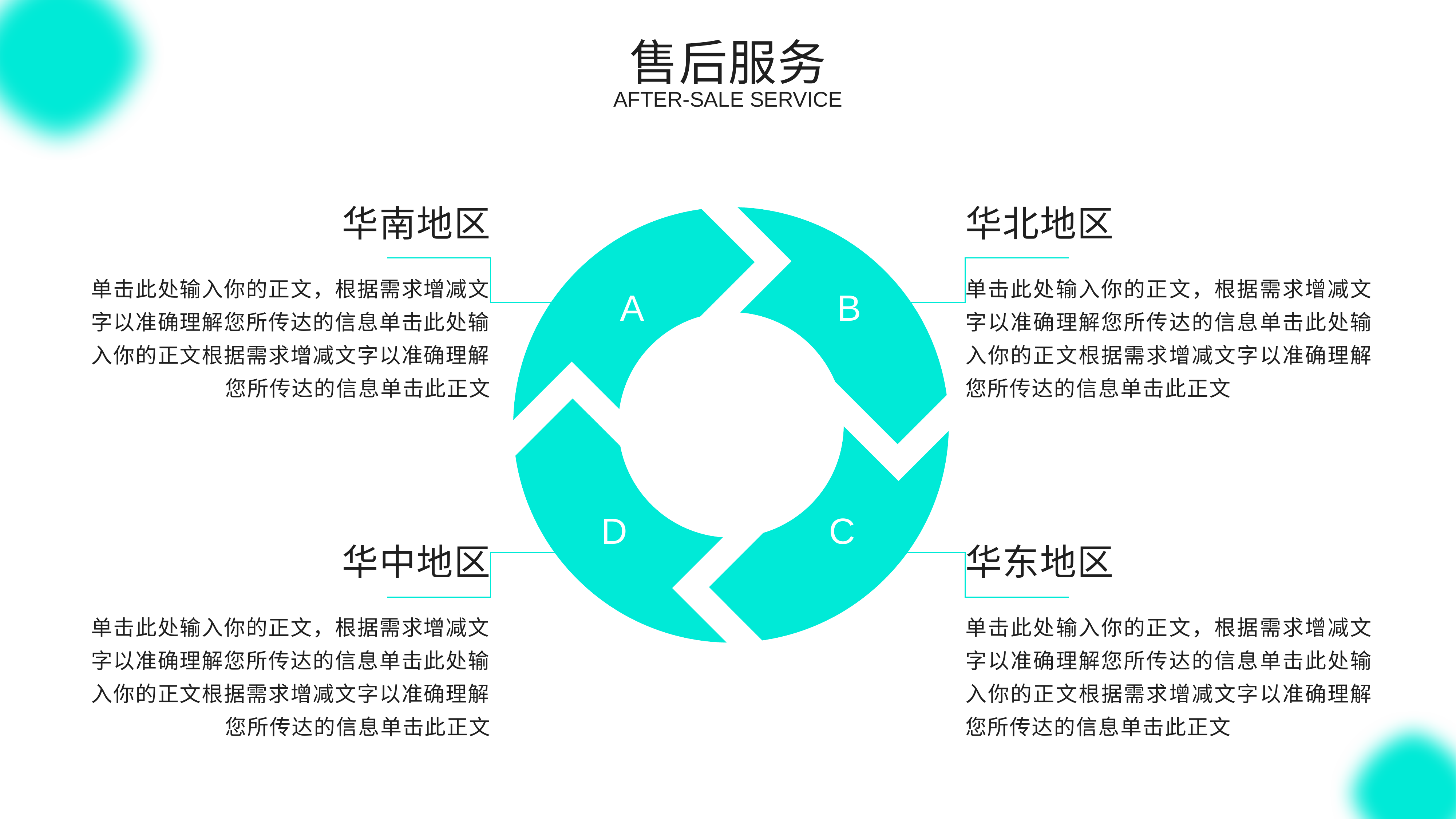

01
# 售后服务
Company Introduction
after-sale service
华南地区
单击此处输入你的正文，根据需求增减文字以准确理解您所传达的信息单击此处输入你的正文根据需求增减文字以准确理解您所传达的信息单击此正文
华北地区
单击此处输入你的正文，根据需求增减文字以准确理解您所传达的信息单击此处输入你的正文根据需求增减文字以准确理解您所传达的信息单击此正文

A
B

D
C
华中地区
单击此处输入你的正文，根据需求增减文字以准确理解您所传达的信息单击此处输入你的正文根据需求增减文字以准确理解您所传达的信息单击此正文
华东地区
单击此处输入你的正文，根据需求增减文字以准确理解您所传达的信息单击此处输入你的正文根据需求增减文字以准确理解您所传达的信息单击此正文